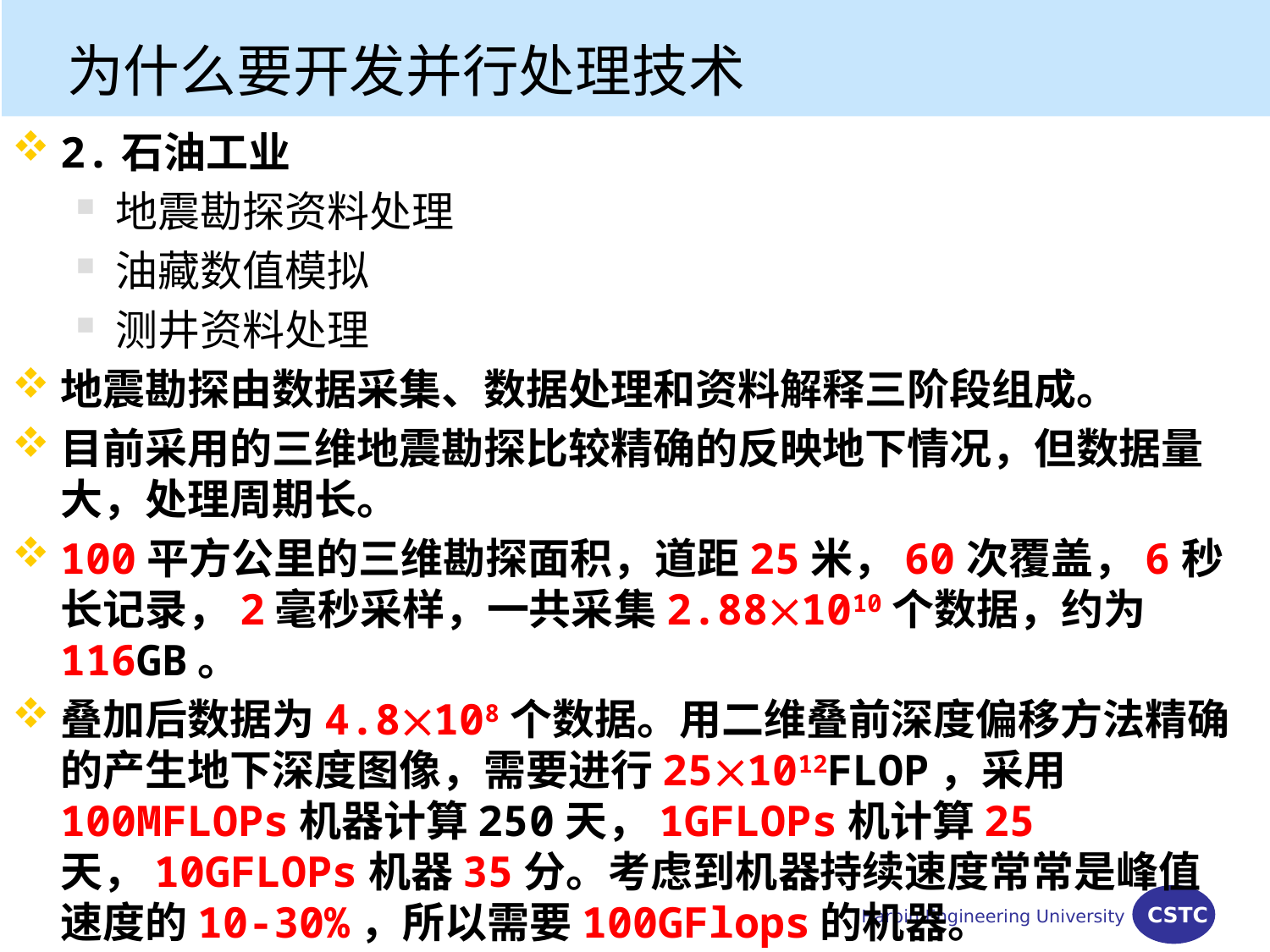

为什么要开发并行处理技术
2.石油工业
地震勘探资料处理
油藏数值模拟
测井资料处理
地震勘探由数据采集、数据处理和资料解释三阶段组成。
目前采用的三维地震勘探比较精确的反映地下情况，但数据量大，处理周期长。
100平方公里的三维勘探面积，道距25米，60次覆盖，6秒长记录，2毫秒采样，一共采集2.88×1010个数据，约为116GB。
叠加后数据为4.8×108个数据。用二维叠前深度偏移方法精确的产生地下深度图像，需要进行25×1012FLOP，采用100MFLOPs机器计算250天，1GFLOPs机计算25天，10GFLOPs机器35分。考虑到机器持续速度常常是峰值速度的10-30%，所以需要100GFlops的机器。
Harbin Engineering University